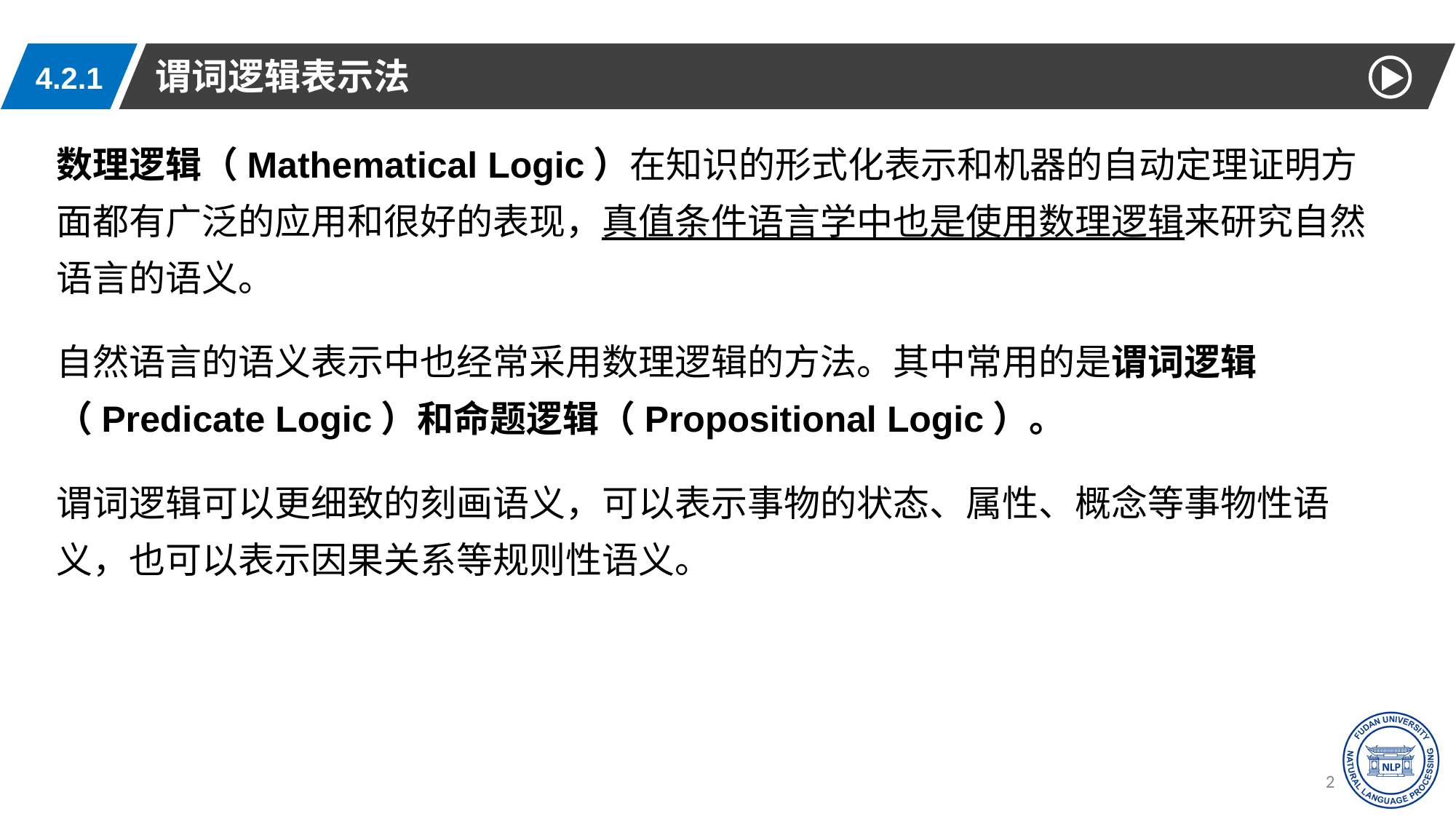

谓词逻辑表示法
4.2.1

数理逻辑（Mathematical Logic）在知识的形式化表示和机器的自动定理证明方面都有广泛的应用和很好的表现，真值条件语言学中也是使用数理逻辑来研究自然语言的语义。
自然语言的语义表示中也经常采用数理逻辑的方法。其中常用的是谓词逻辑（Predicate Logic）和命题逻辑（Propositional Logic）。
谓词逻辑可以更细致的刻画语义，可以表示事物的状态、属性、概念等事物性语义，也可以表示因果关系等规则性语义。
22